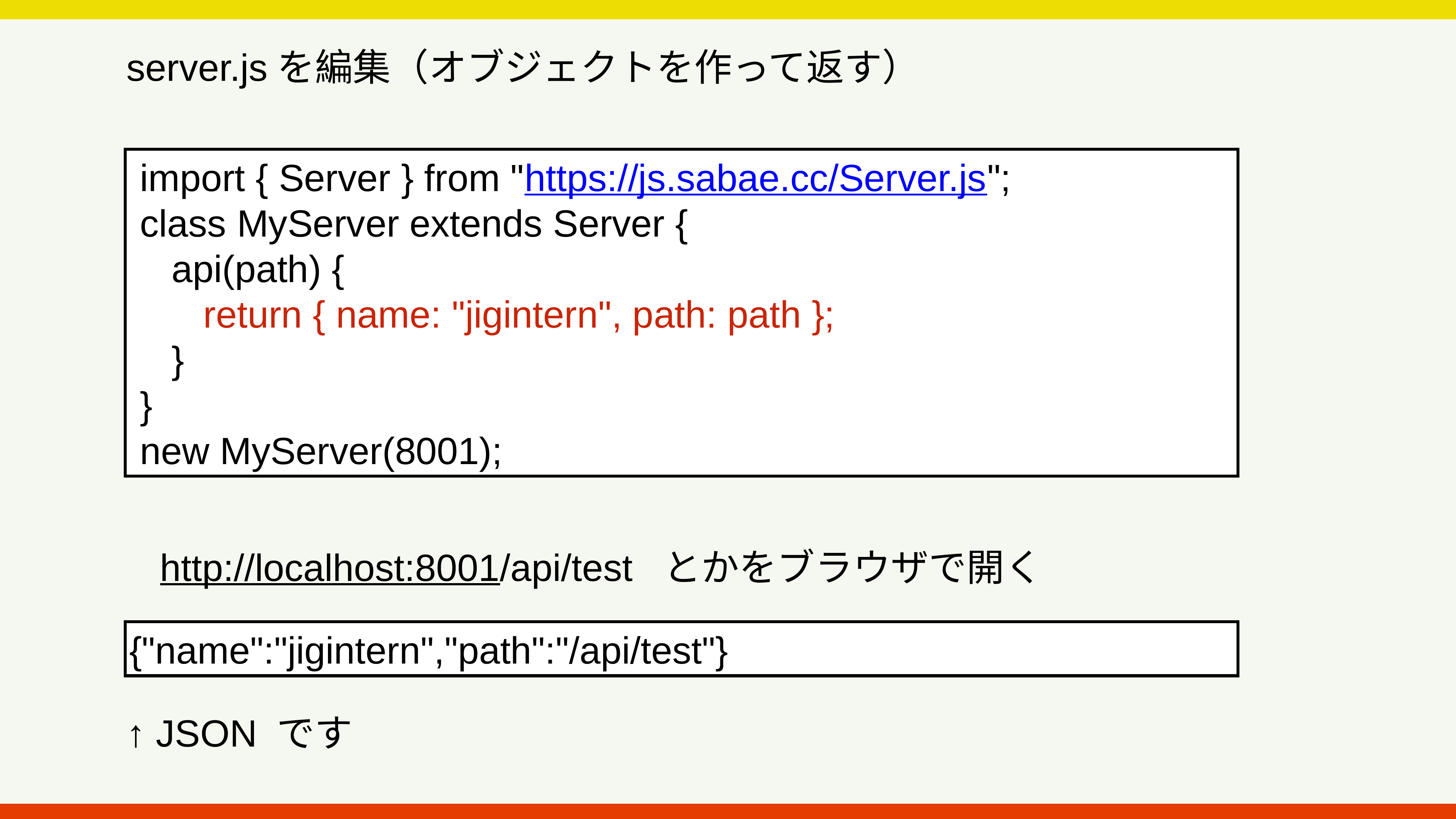

server.jsを編集（オブジェクトを作って返す）
 import { Server } from "https://js.sabae.cc/Server.js";
 class MyServer extends Server {
    api(path) {
       return { name: "jigintern", path: path };
    }
 }
 new MyServer(8001);
http://localhost:8001/api/test  とかをブラウザで開く
{"name":"jigintern","path":"/api/test"}
↑ JSON です